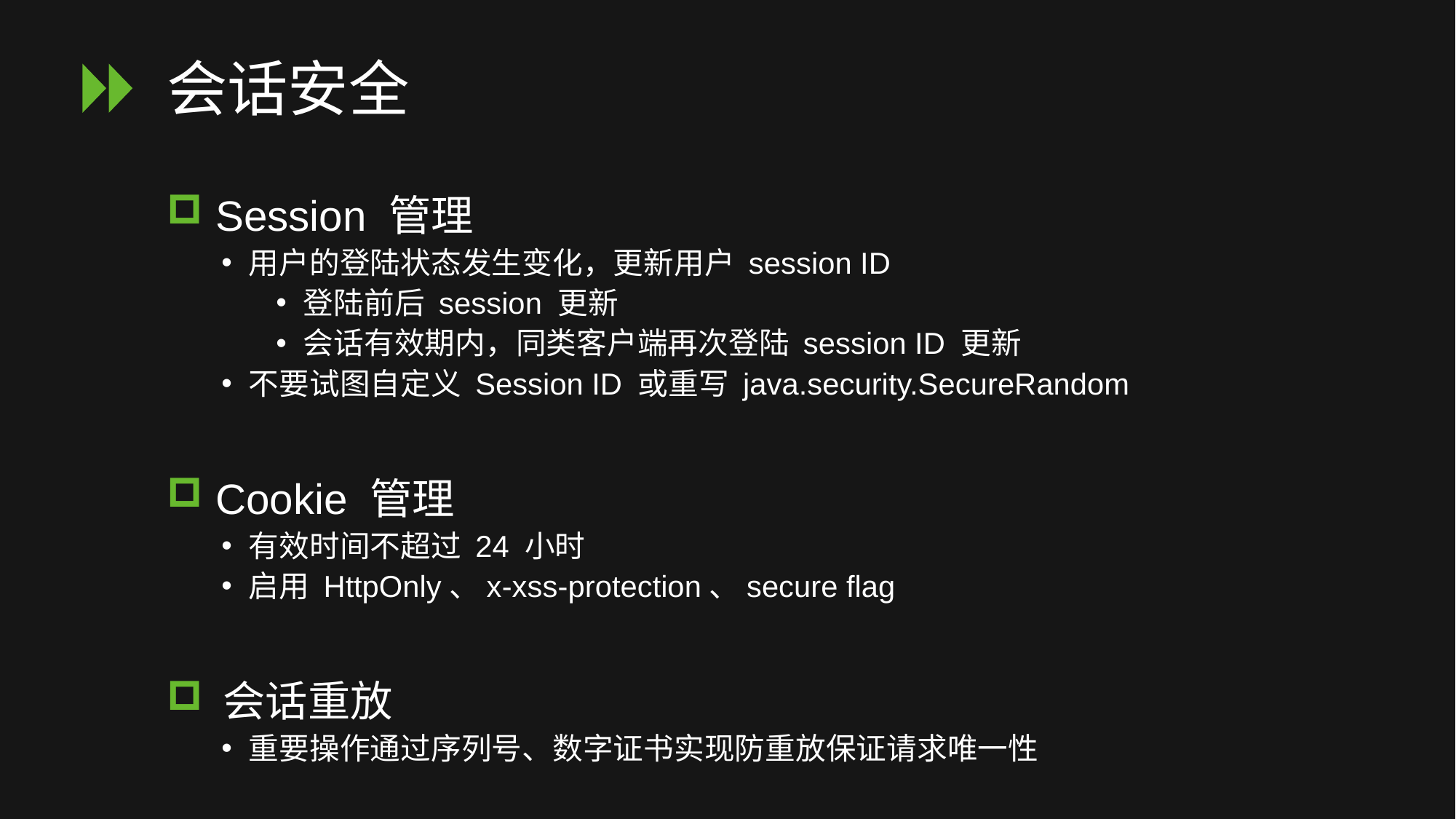

# 会话安全
 Session 管理
用户的登陆状态发生变化，更新用户 session ID
登陆前后 session 更新
会话有效期内，同类客户端再次登陆 session ID 更新
不要试图自定义 Session ID 或重写 java.security.SecureRandom

 Cookie 管理
有效时间不超过 24 小时
启用 HttpOnly、x-xss-protection、secure flag

 会话重放
重要操作通过序列号、数字证书实现防重放保证请求唯一性